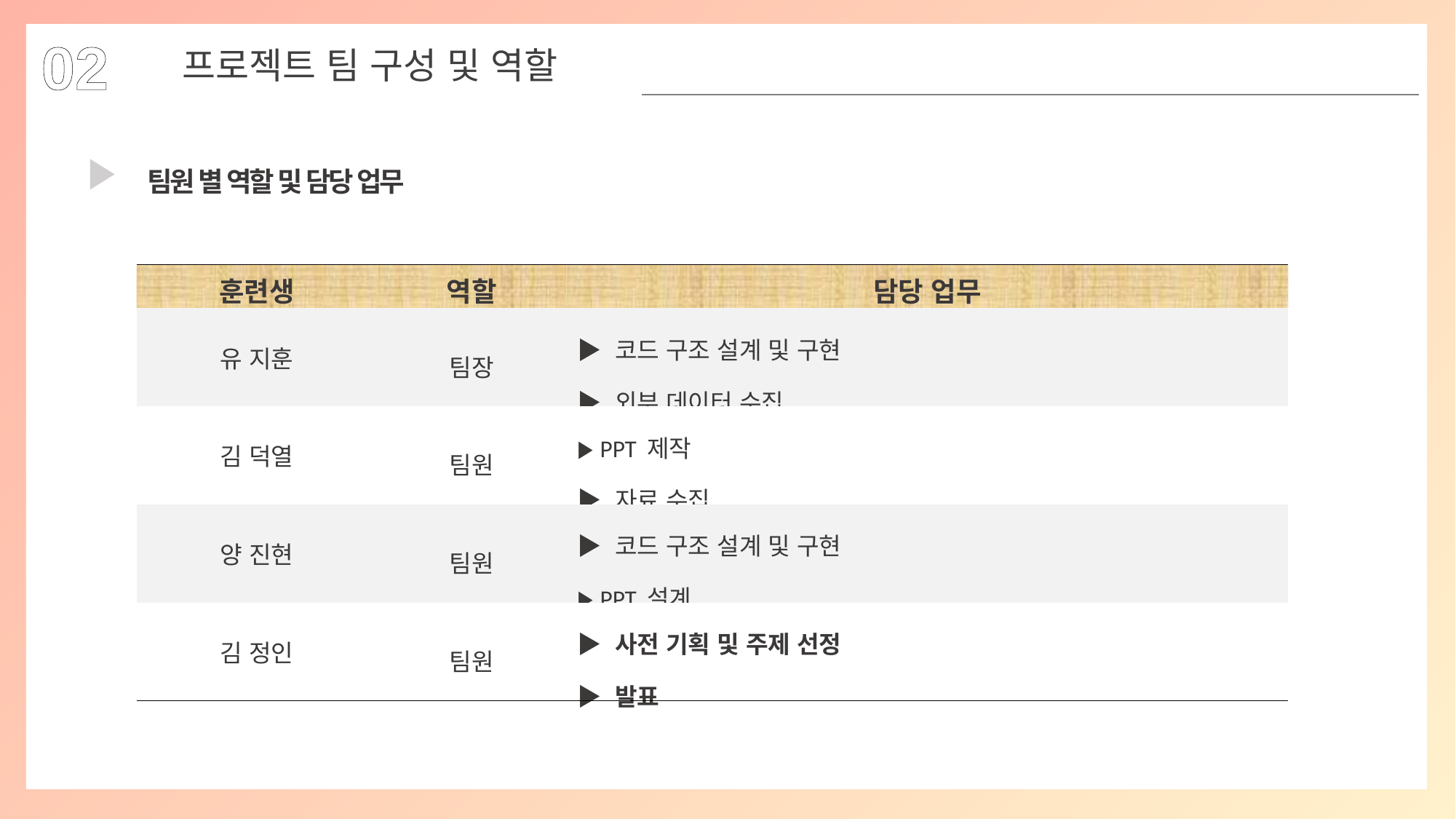

02

프로젝트 팀 구성 및 역할
▶
팀원 별 역할 및 담당 업무
| 훈련생 | 역할 | 담당 업무 |
| --- | --- | --- |
| 유 지훈 | 팀장 | ▶ 코드 구조 설계 및 구현 ▶ 외부 데이터 수집 |
| 김 덕열 | 팀원 | ▶ PPT 제작 ▶ 자료 수집 |
| 양 진현 | 팀원 | ▶ 코드 구조 설계 및 구현 ▶ PPT 설계 |
| 김 정인 | 팀원 | ▶ 사전 기획 및 주제 선정 ▶ 발표 |